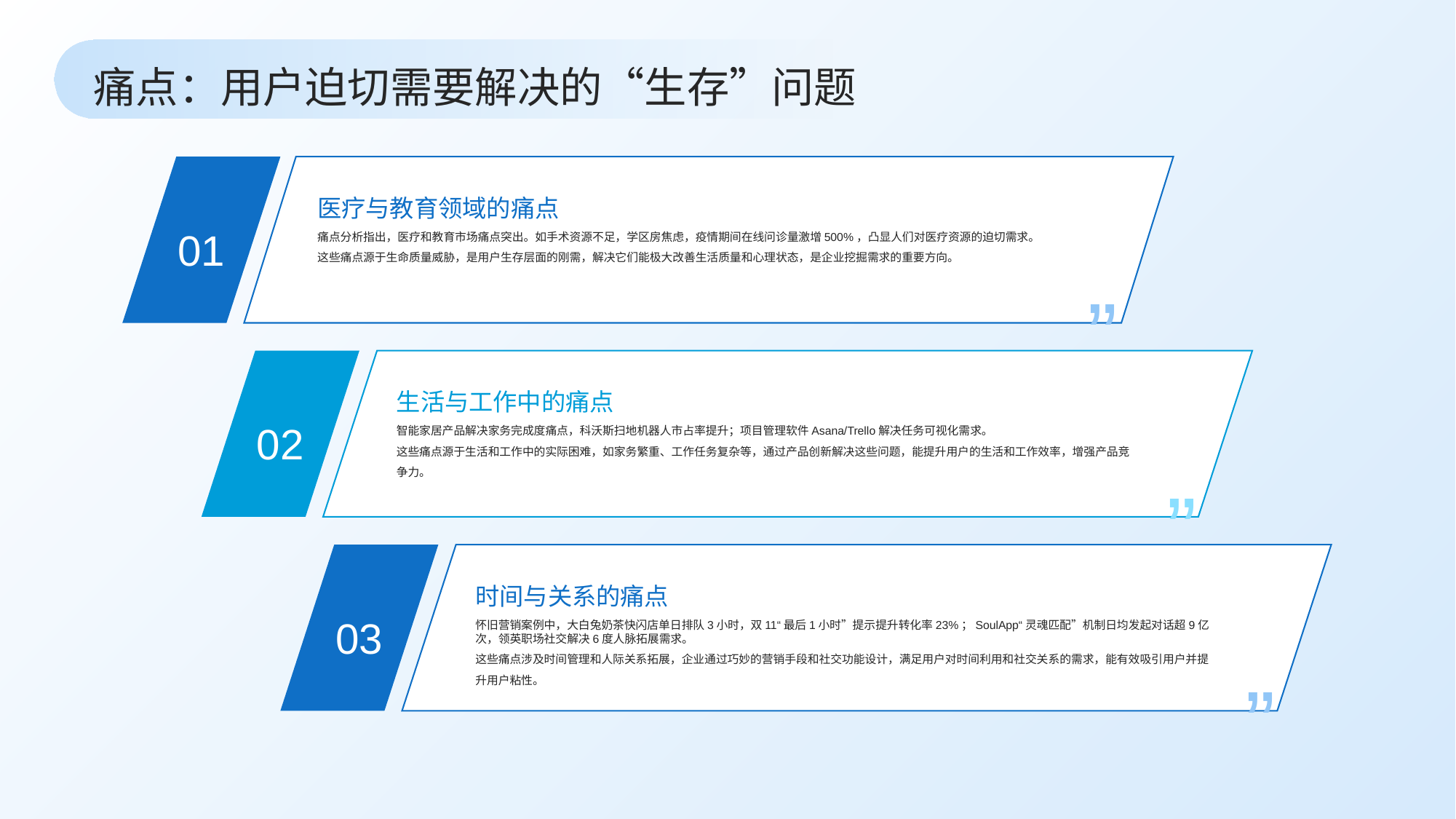

痛点：用户迫切需要解决的“生存”问题

医疗与教育领域的痛点
01
痛点分析指出，医疗和教育市场痛点突出。如手术资源不足，学区房焦虑，疫情期间在线问诊量激增500%，凸显人们对医疗资源的迫切需求。
这些痛点源于生命质量威胁，是用户生存层面的刚需，解决它们能极大改善生活质量和心理状态，是企业挖掘需求的重要方向。
”

生活与工作中的痛点
02
智能家居产品解决家务完成度痛点，科沃斯扫地机器人市占率提升；项目管理软件Asana/Trello解决任务可视化需求。
这些痛点源于生活和工作中的实际困难，如家务繁重、工作任务复杂等，通过产品创新解决这些问题，能提升用户的生活和工作效率，增强产品竞争力。
”

时间与关系的痛点
03
怀旧营销案例中，大白兔奶茶快闪店单日排队3小时，双11“最后1小时”提示提升转化率23%；SoulApp“灵魂匹配”机制日均发起对话超9亿次，领英职场社交解决6度人脉拓展需求。
这些痛点涉及时间管理和人际关系拓展，企业通过巧妙的营销手段和社交功能设计，满足用户对时间利用和社交关系的需求，能有效吸引用户并提升用户粘性。
”